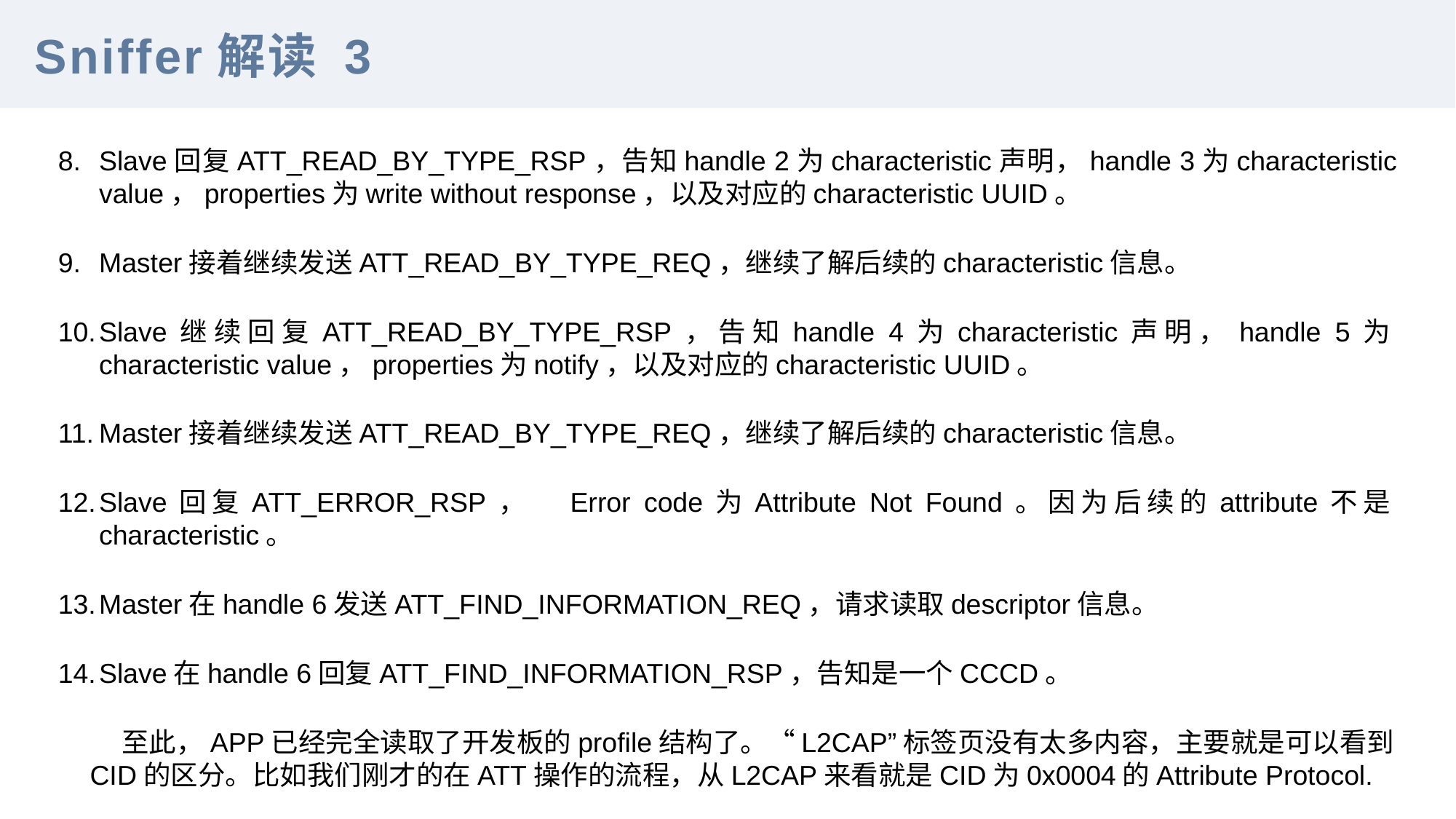

Sniffer解读 3
Slave回复ATT_READ_BY_TYPE_RSP，告知handle 2为characteristic声明，handle 3为characteristic value，properties为write without response，以及对应的characteristic UUID。
Master接着继续发送ATT_READ_BY_TYPE_REQ，继续了解后续的characteristic信息。
Slave继续回复ATT_READ_BY_TYPE_RSP，告知handle 4为characteristic声明，handle 5为characteristic value，properties为notify，以及对应的characteristic UUID。
Master接着继续发送ATT_READ_BY_TYPE_REQ，继续了解后续的characteristic信息。
Slave回复ATT_ERROR_RSP，	Error code为Attribute Not Found。因为后续的attribute不是characteristic。
Master在handle 6发送ATT_FIND_INFORMATION_REQ，请求读取descriptor信息。
Slave在handle 6回复ATT_FIND_INFORMATION_RSP，告知是一个CCCD。
至此，APP已经完全读取了开发板的profile结构了。“L2CAP”标签页没有太多内容，主要就是可以看到CID的区分。比如我们刚才的在ATT操作的流程，从L2CAP来看就是CID为0x0004的Attribute Protocol.